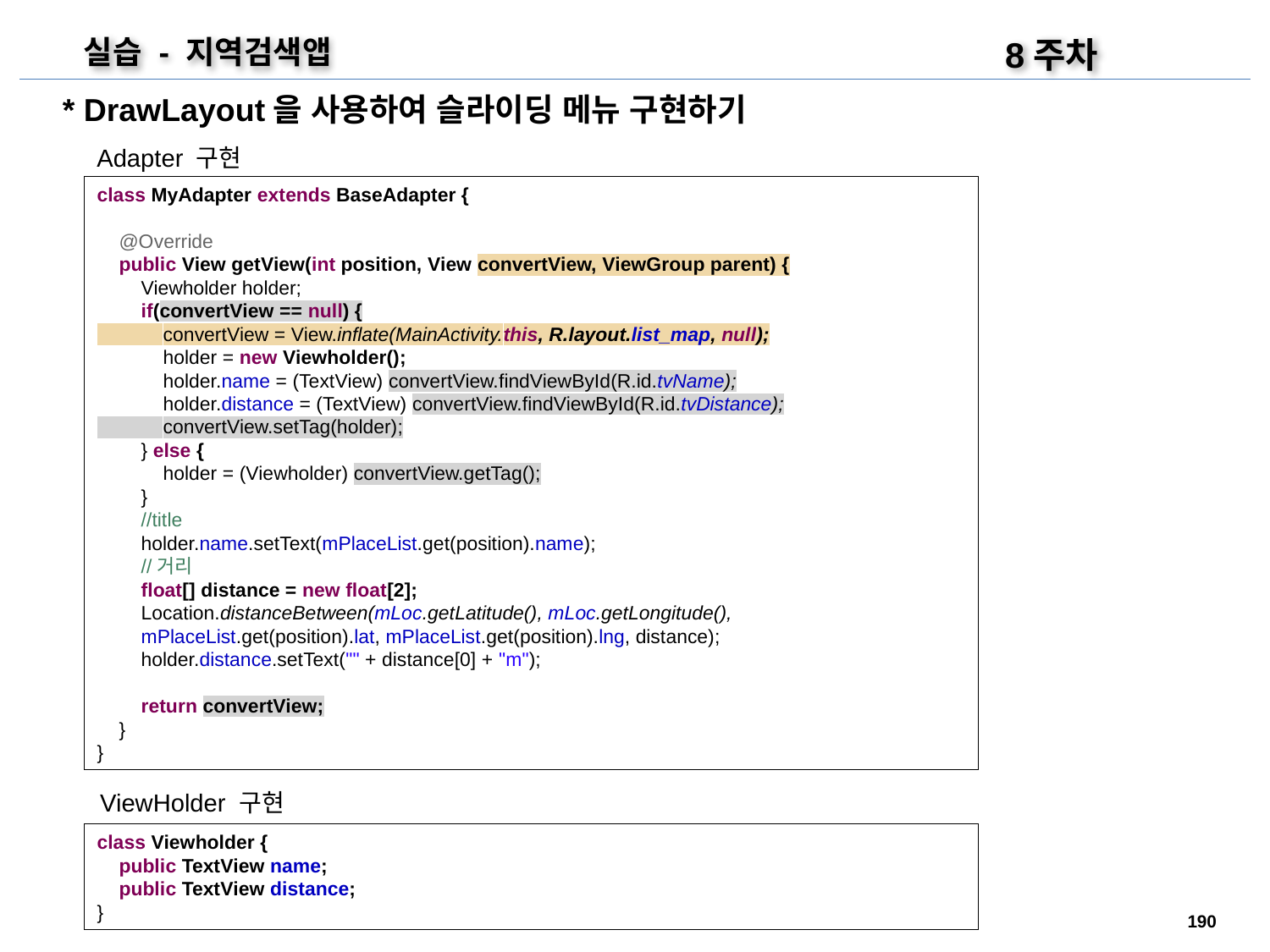

8주차
실습 - 지역검색앱
* DrawLayout을 사용하여 슬라이딩 메뉴 구현하기
Adapter 구현
class MyAdapter extends BaseAdapter {

    @Override
    public View getView(int position, View convertView, ViewGroup parent) {
        Viewholder holder;
        if(convertView == null) {
            convertView = View.inflate(MainActivity.this, R.layout.list_map, null);
            holder = new Viewholder();
            holder.name = (TextView) convertView.findViewById(R.id.tvName);
            holder.distance = (TextView) convertView.findViewById(R.id.tvDistance);
            convertView.setTag(holder);
        } else {
            holder = (Viewholder) convertView.getTag();
        }
        //title
        holder.name.setText(mPlaceList.get(position).name);
        //거리
        float[] distance = new float[2];
        Location.distanceBetween(mLoc.getLatitude(), mLoc.getLongitude(),
        mPlaceList.get(position).lat, mPlaceList.get(position).lng, distance);
        holder.distance.setText("" + distance[0] + "m");

        return convertView;
    }
}
ViewHolder 구현
class Viewholder {
    public TextView name;
    public TextView distance;
}